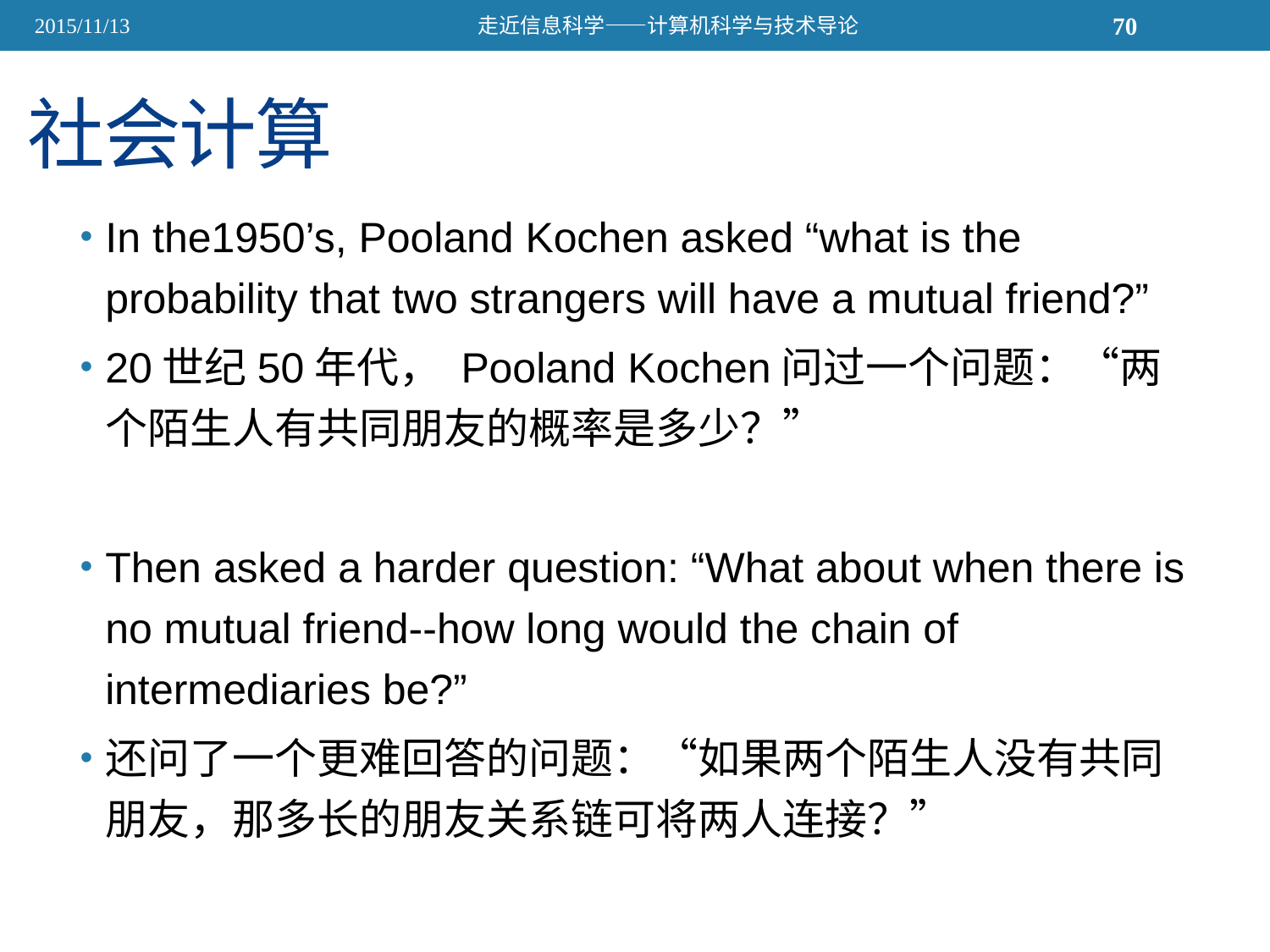

2015/11/13
走近信息科学——计算机科学与技术导论
70
# 社会计算
In the1950’s, Pooland Kochen asked “what is the probability that two strangers will have a mutual friend?”
20世纪50年代， Pooland Kochen问过一个问题：“两个陌生人有共同朋友的概率是多少？”

Then asked a harder question: “What about when there is no mutual friend--how long would the chain of intermediaries be?”
还问了一个更难回答的问题：“如果两个陌生人没有共同朋友，那多长的朋友关系链可将两人连接？”